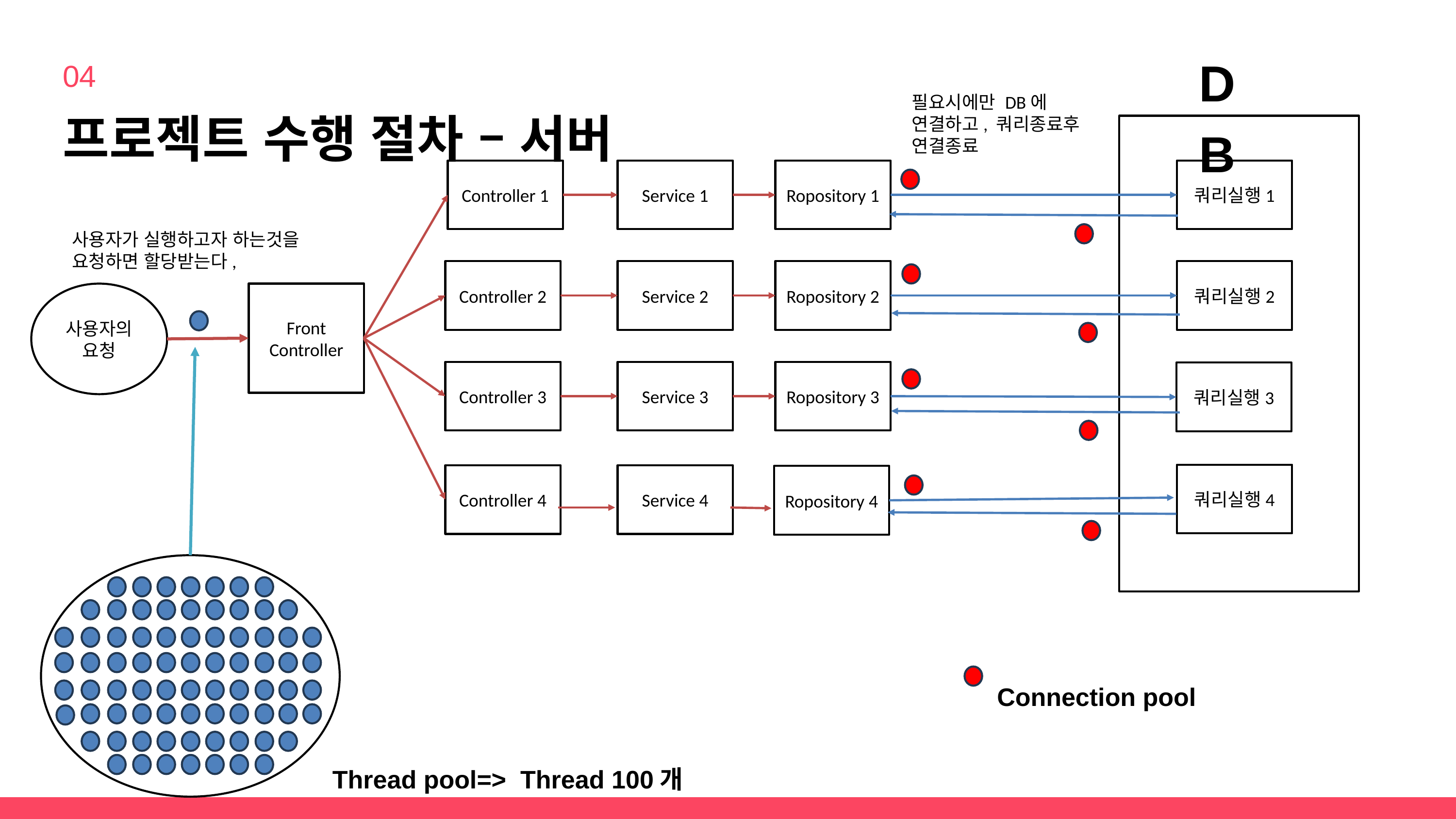

DB
04
필요시에만 DB에 연결하고, 쿼리종료후 연결종료
프로젝트 수행 절차 – 서버

Controller 1
Service 1
Ropository 1
쿼리실행1

사용자가 실행하고자 하는것을 요청하면 할당받는다,
Controller 2
Service 2
Ropository 2
쿼리실행2

사용자의 요청
Front
Controller

Controller 3
Service 3
Ropository 3
쿼리실행3

쿼리실행4
Controller 4
Service 4
Ropository 4

Connection pool

Thread pool=>  Thread 100개